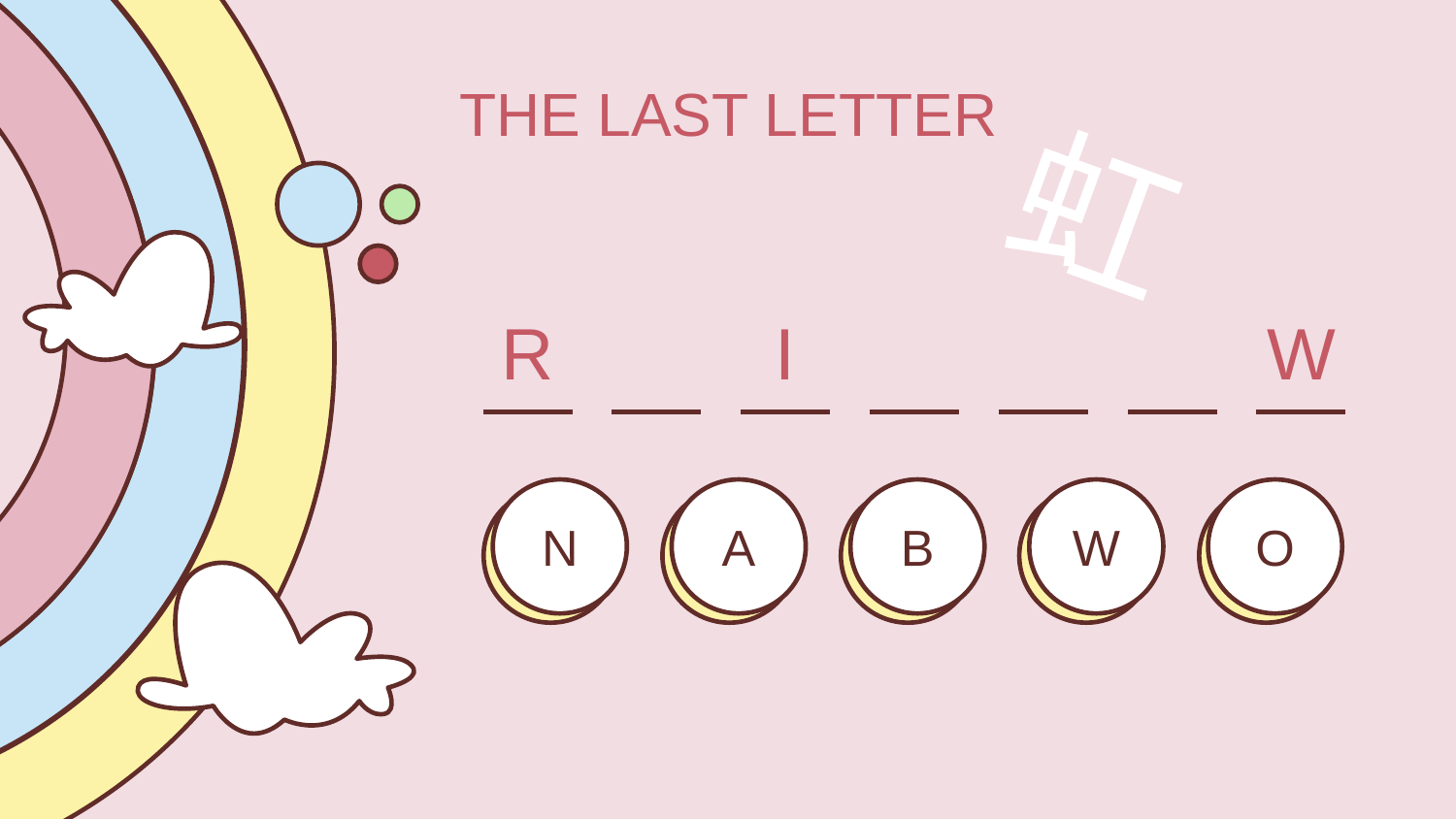

# THE LAST LETTER
虹

R
I
W
N
A
B
W
O